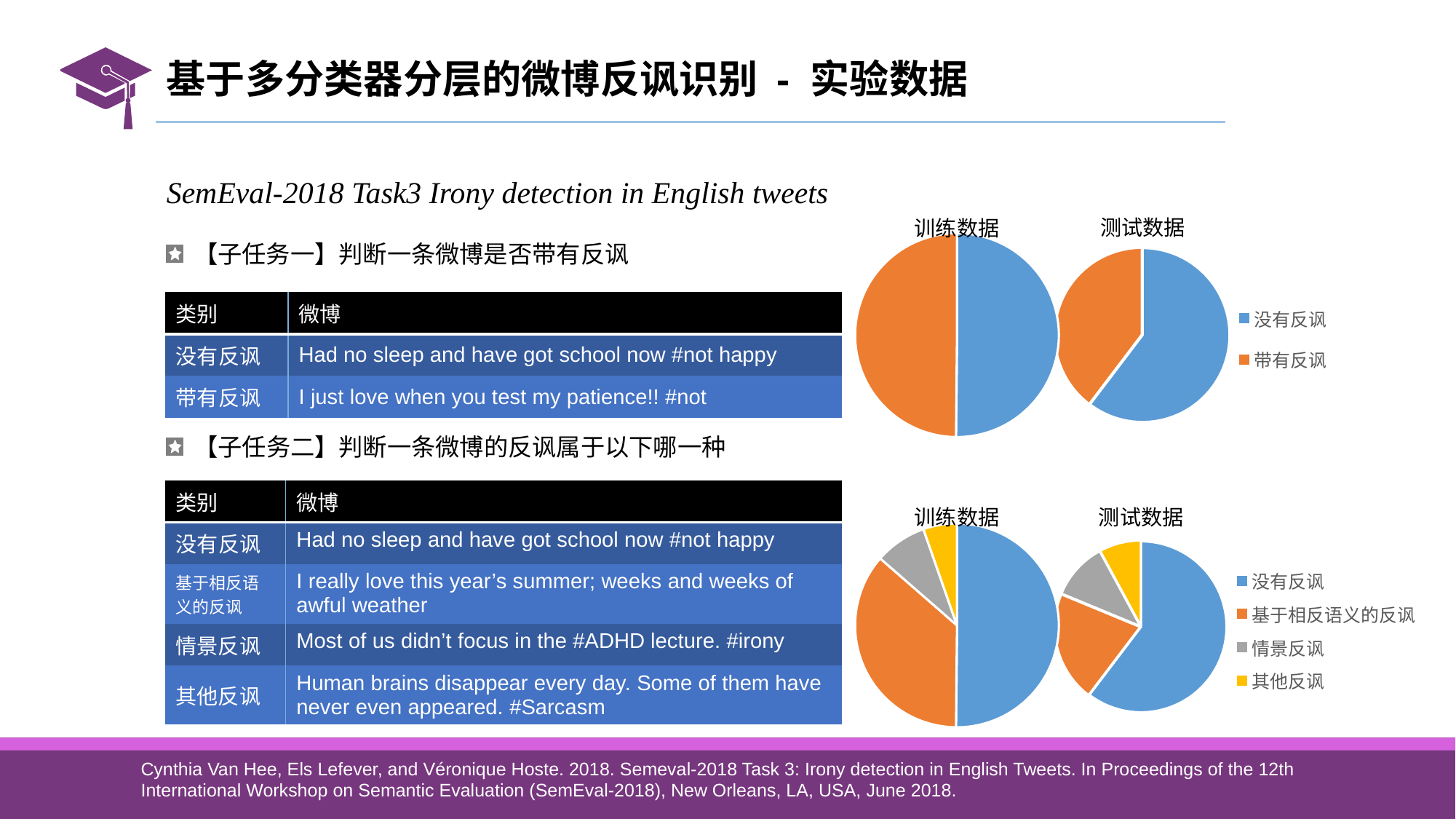

# 基于多分类器分层的微博反讽识别 - 实验数据

SemEval-2018 Task3 Irony detection in English tweets
【子任务一】判断一条微博是否带有反讽

【子任务二】判断一条微博的反讽属于以下哪一种
测试数据
训练数据

### Chart

| Category | 训练集 |
|---|---|
| 没有反讽 | 1923.0 |
| 带有反讽 | 1911.0 |

### Chart

| Category | 测试集 |
|---|---|
| 没有反讽 | 473.0 |
| 带有反讽 | 311.0 |
| 类别 | 微博 |
| --- | --- |
| 没有反讽 | Had no sleep and have got school now #not happy |
| 带有反讽 | I just love when you test my patience!! #not |
| 类别 | 微博 |
| --- | --- |
| 没有反讽 | Had no sleep and have got school now #not happy |
| 基于相反语义的反讽 | I really love this year’s summer; weeks and weeks of awful weather |
| 情景反讽 | Most of us didn’t focus in the #ADHD lecture. #irony |
| 其他反讽 | Human brains disappear every day. Some of them have never even appeared. #Sarcasm |
训练数据
测试数据

### Chart

| Category | 训练集 |
|---|---|
| 没有反讽 | 1923.0 |
| 基于相反语义的言语反讽 | 1390.0 |
| 情景反讽 | 316.0 |
| 其他反讽 | 205.0 |

### Chart

| Category | 测试集 |
|---|---|
| 没有反讽 | 473.0 |
| 基于相反语义的反讽 | 164.0 |
| 情景反讽 | 85.0 |
| 其他反讽 | 62.0 |

Cynthia Van Hee, Els Lefever, and Véronique Hoste. 2018. Semeval-2018 Task 3: Irony detection in English Tweets. In Proceedings of the 12th International Workshop on Semantic Evaluation (SemEval-2018), New Orleans, LA, USA, June 2018.